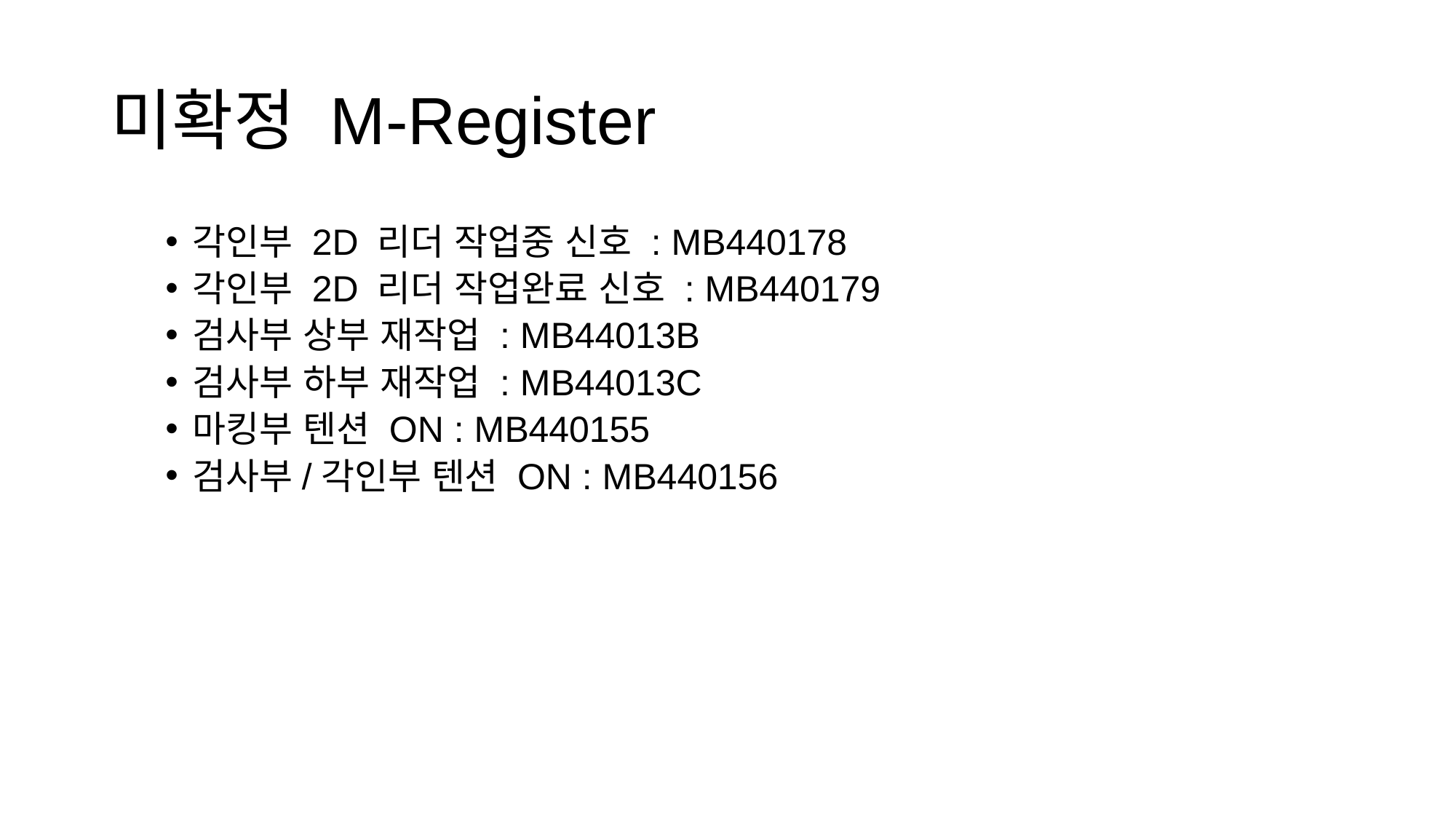

# 미확정 M-Register
각인부 2D 리더 작업중 신호 : MB440178
각인부 2D 리더 작업완료 신호 : MB440179
검사부 상부 재작업 : MB44013B
검사부 하부 재작업 : MB44013C
마킹부 텐션 ON : MB440155
검사부/각인부 텐션 ON : MB440156